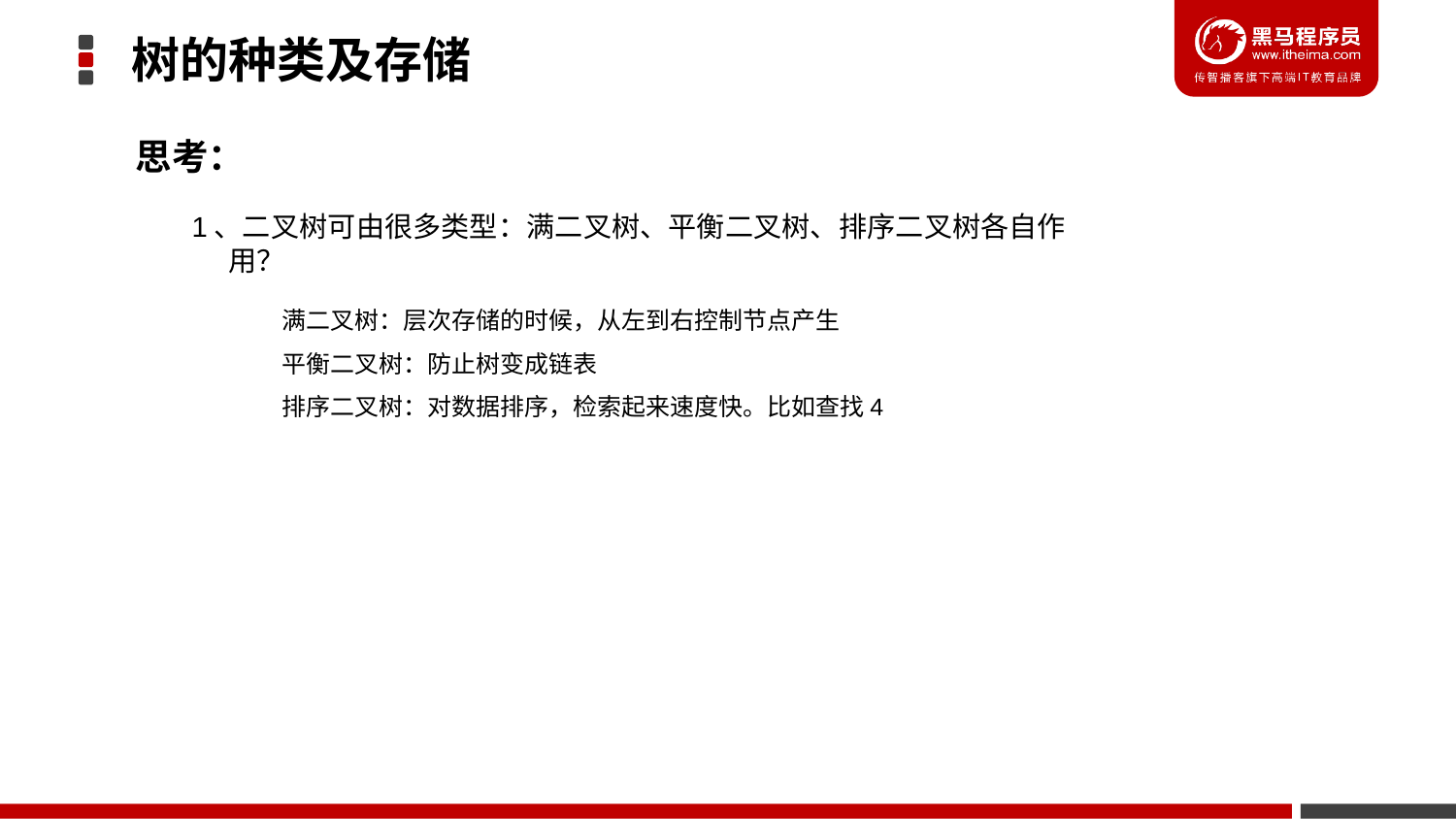

树的种类及存储
思考：
1、二叉树可由很多类型：满二叉树、平衡二叉树、排序二叉树各自作用？
满二叉树：层次存储的时候，从左到右控制节点产生
平衡二叉树：防止树变成链表
排序二叉树：对数据排序，检索起来速度快。比如查找4